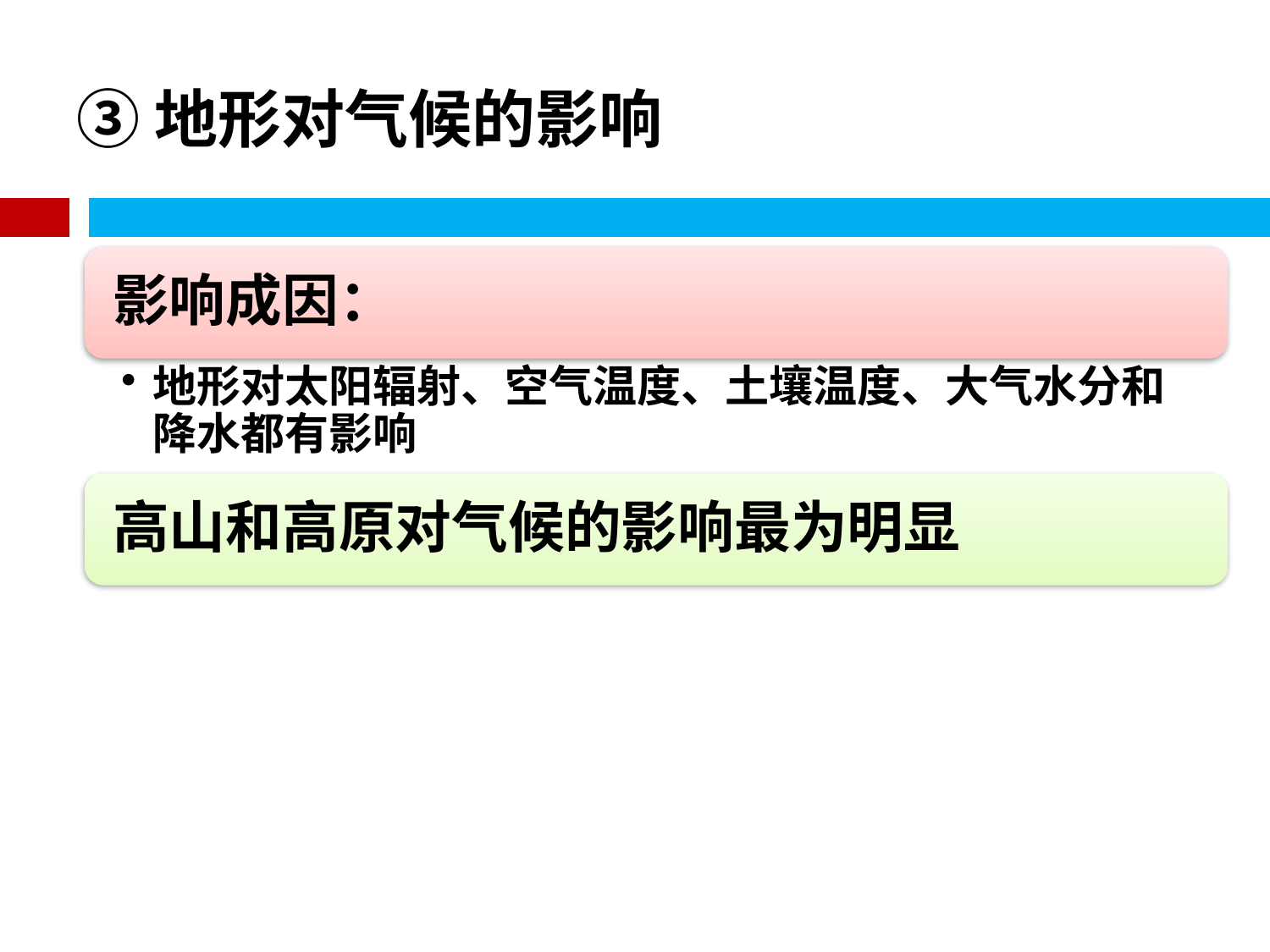

# ③地形对气候的影响
影响成因：
地形对太阳辐射、空气温度、土壤温度、大气水分和降水都有影响
高山和高原对气候的影响最为明显